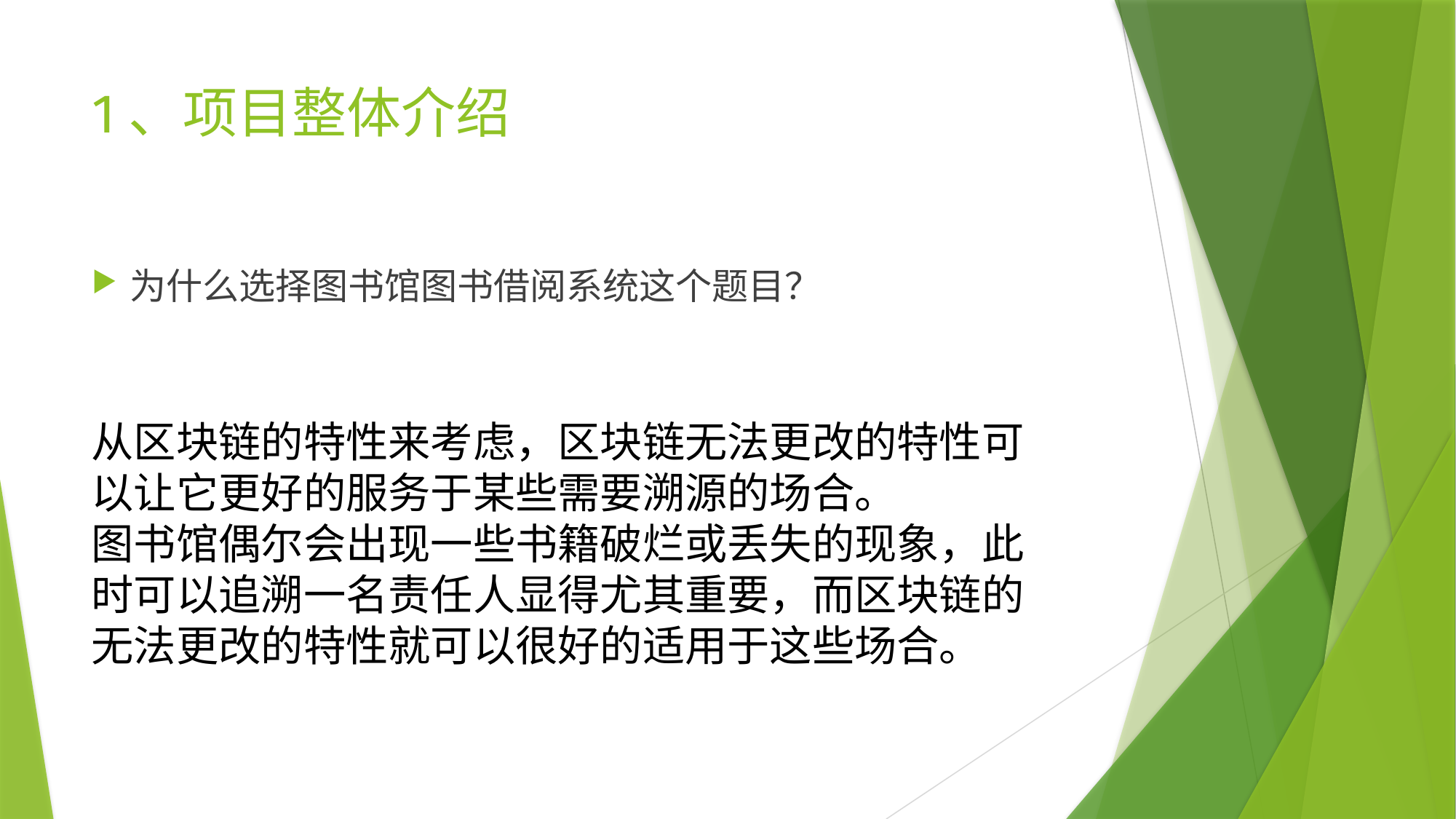

# 1、项目整体介绍
为什么选择图书馆图书借阅系统这个题目？

从区块链的特性来考虑，区块链无法更改的特性可以让它更好的服务于某些需要溯源的场合。
图书馆偶尔会出现一些书籍破烂或丢失的现象，此时可以追溯一名责任人显得尤其重要，而区块链的无法更改的特性就可以很好的适用于这些场合。